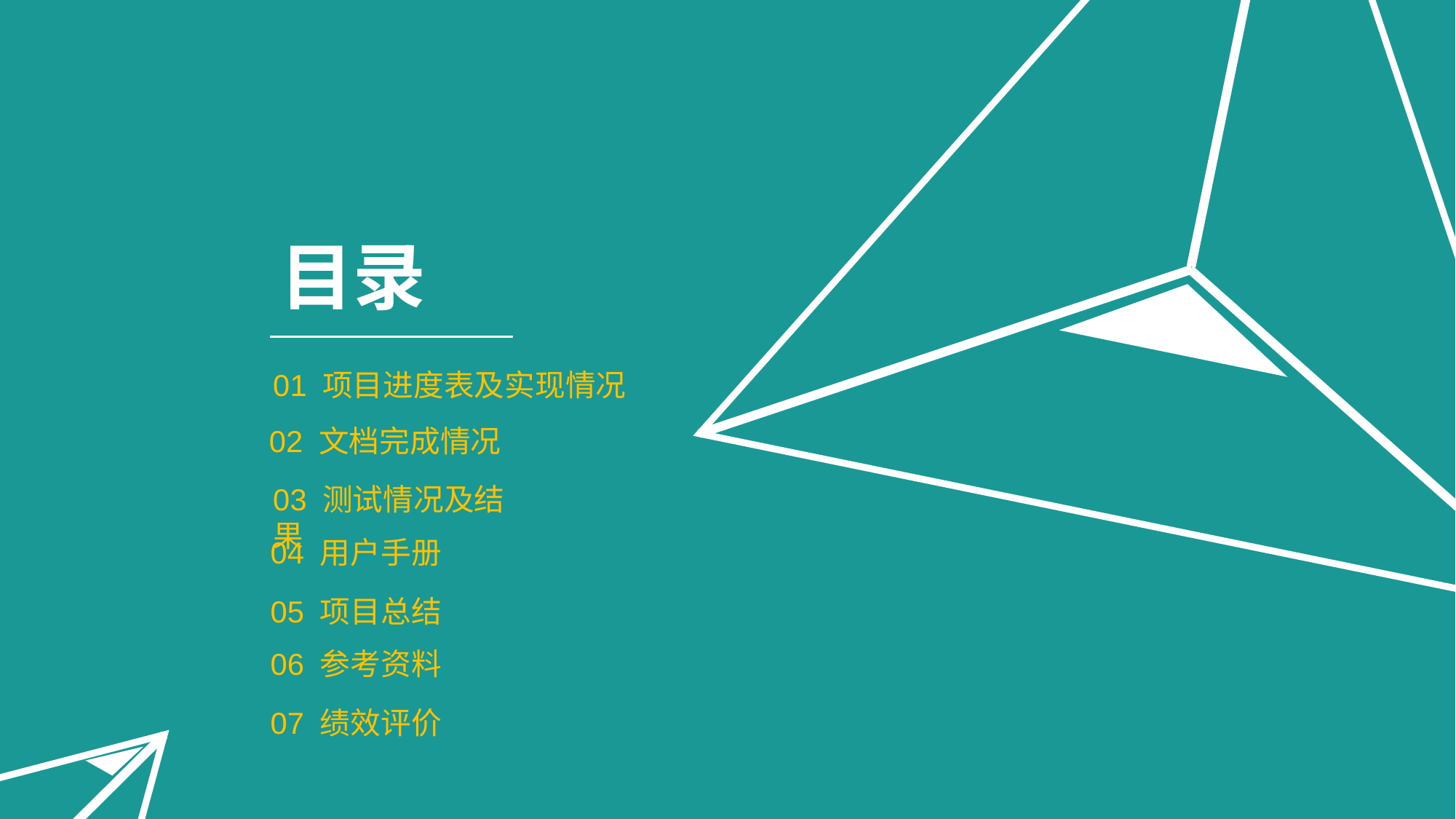

目录
01 项目进度表及实现情况
02 文档完成情况
03 测试情况及结果
04 用户手册
05 项目总结
06 参考资料
07 绩效评价